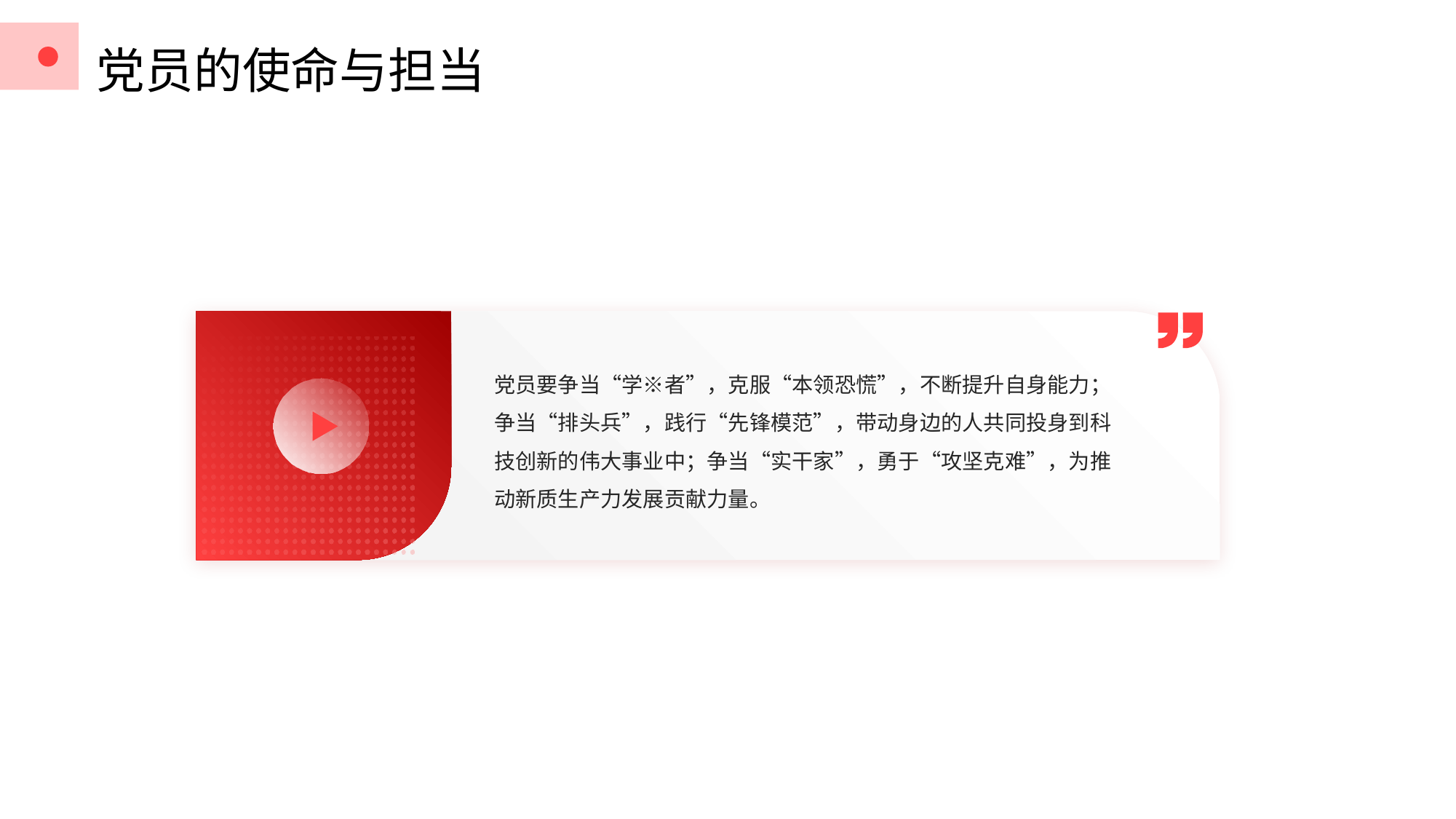

党员的使命与担当

党员要争当“学※者”，克服“本领恐慌”，不断提升自身能力；争当“排头兵”，践行“先锋模范”，带动身边的人共同投身到科技创新的伟大事业中；争当“实干家”，勇于“攻坚克难”，为推动新质生产力发展贡献力量。